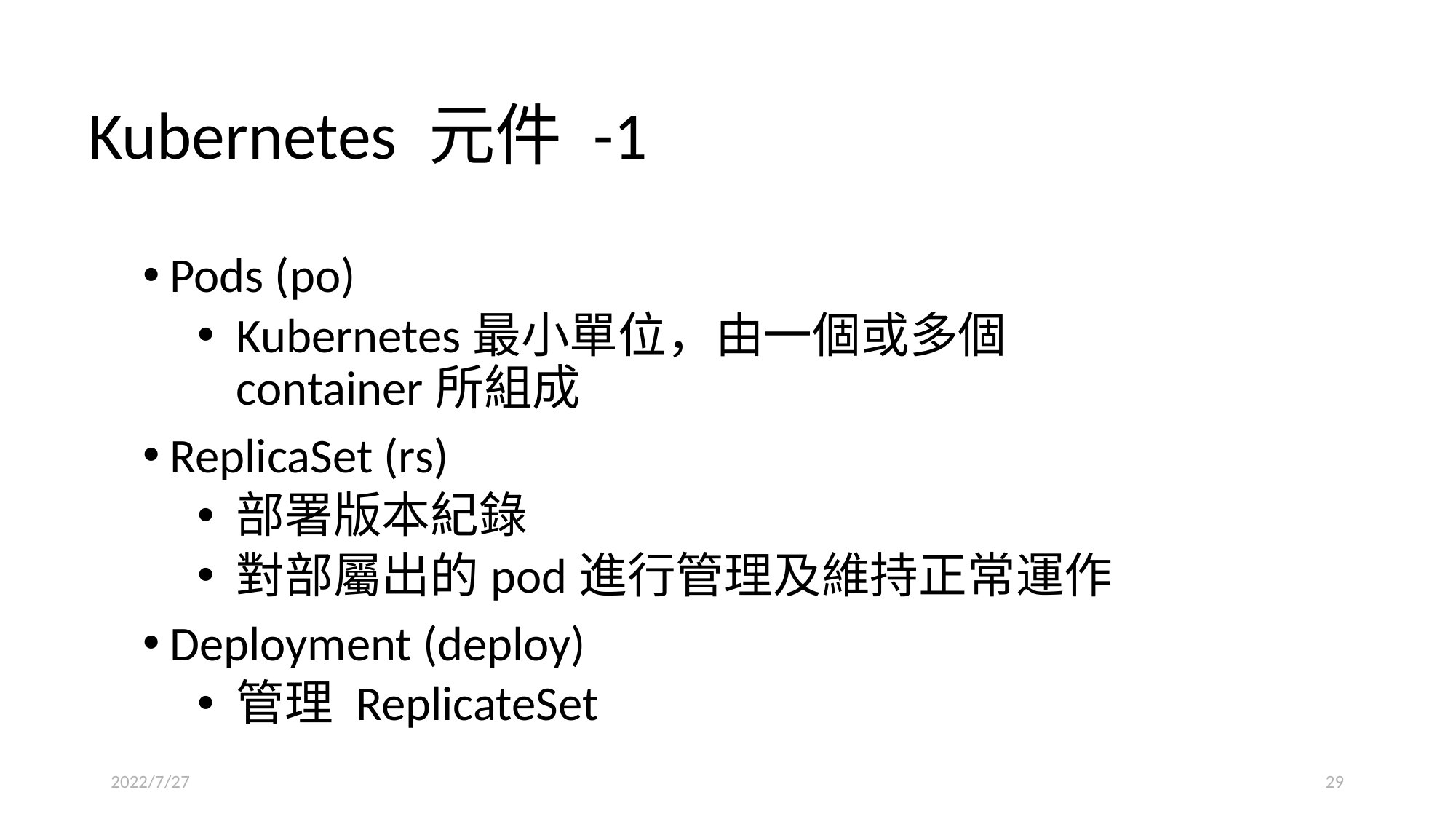

# Kubernetes 元件 -1
Pods (po)
Kubernetes最小單位，由一個或多個container所組成
ReplicaSet (rs)
部署版本紀錄
對部屬出的pod進行管理及維持正常運作
Deployment (deploy)
管理 ReplicateSet
2022/7/27
29